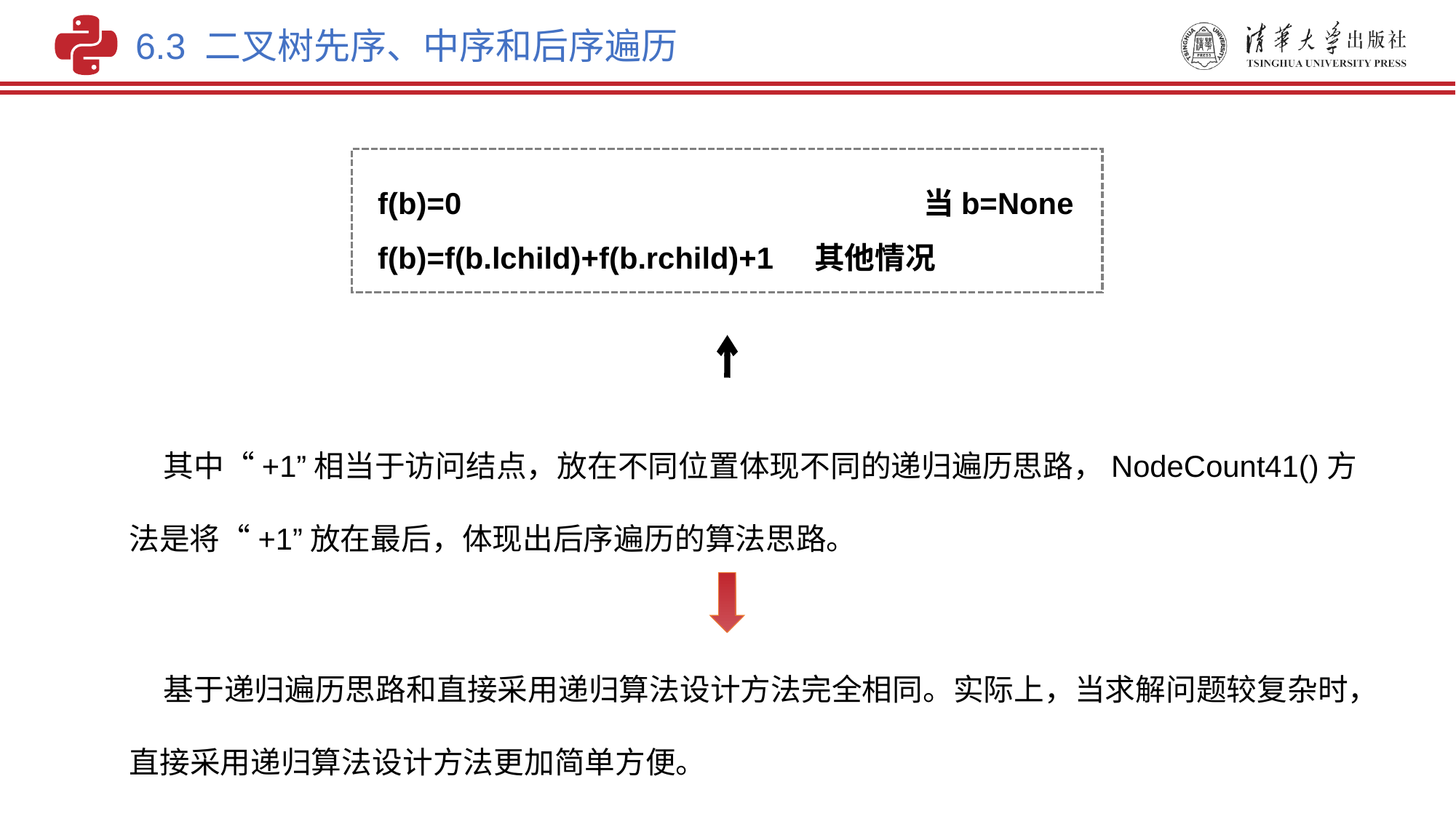

6.3 二叉树先序、中序和后序遍历
f(b)=0					当b=None
f(b)=f(b.lchild)+f(b.rchild)+1	其他情况
    其中“+1”相当于访问结点，放在不同位置体现不同的递归遍历思路，NodeCount41()方法是将“+1”放在最后，体现出后序遍历的算法思路。

    基于递归遍历思路和直接采用递归算法设计方法完全相同。实际上，当求解问题较复杂时，直接采用递归算法设计方法更加简单方便。